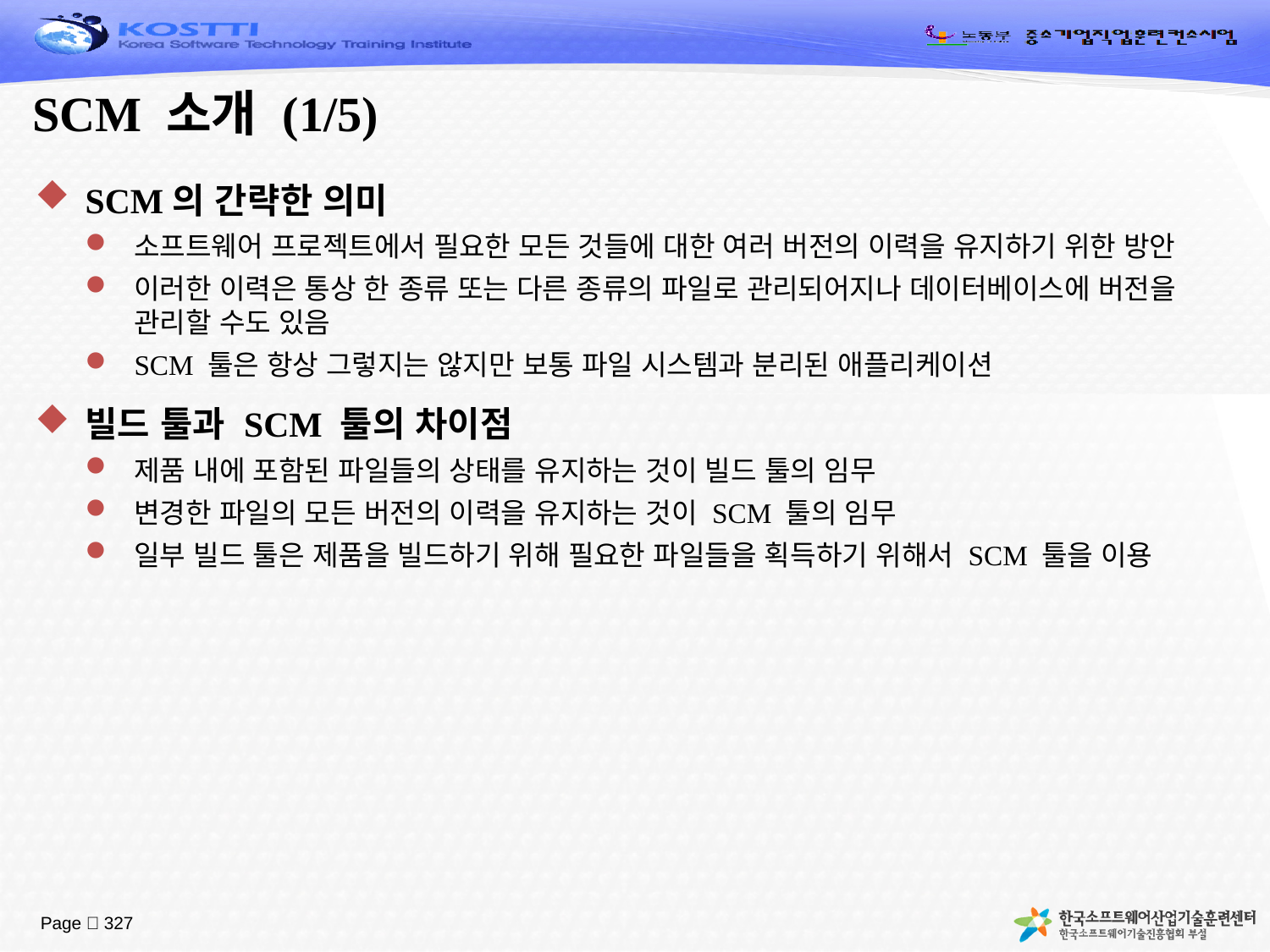

# SCM 소개 (1/5)
SCM의 간략한 의미
소프트웨어 프로젝트에서 필요한 모든 것들에 대한 여러 버전의 이력을 유지하기 위한 방안
이러한 이력은 통상 한 종류 또는 다른 종류의 파일로 관리되어지나 데이터베이스에 버전을 관리할 수도 있음
SCM 툴은 항상 그렇지는 않지만 보통 파일 시스템과 분리된 애플리케이션
빌드 툴과 SCM 툴의 차이점
제품 내에 포함된 파일들의 상태를 유지하는 것이 빌드 툴의 임무
변경한 파일의 모든 버전의 이력을 유지하는 것이 SCM 툴의 임무
일부 빌드 툴은 제품을 빌드하기 위해 필요한 파일들을 획득하기 위해서 SCM 툴을 이용